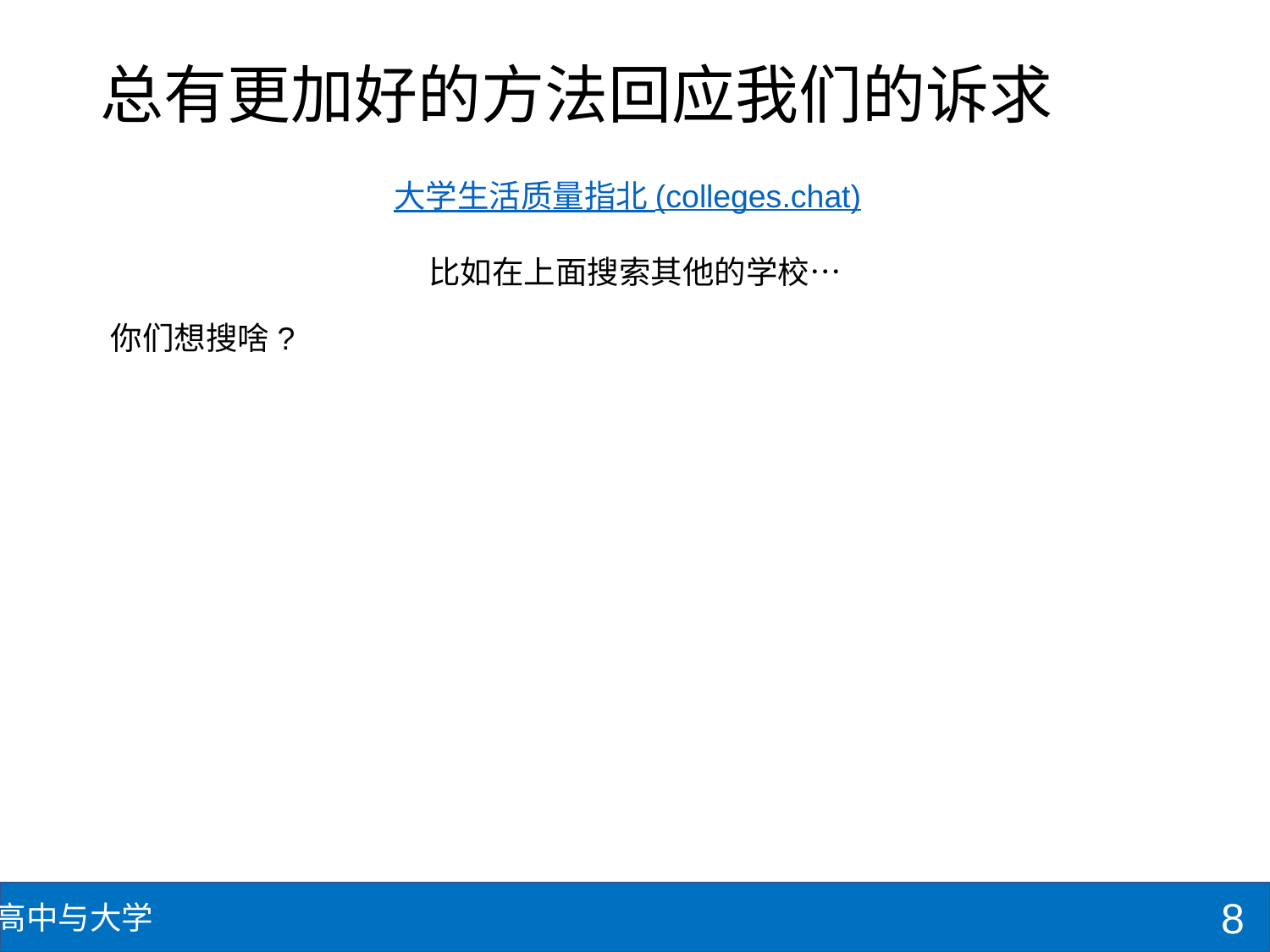

# 总有更加好的方法回应我们的诉求
大学生活质量指北 (colleges.chat)
比如在上面搜索其他的学校…
你们想搜啥?
8